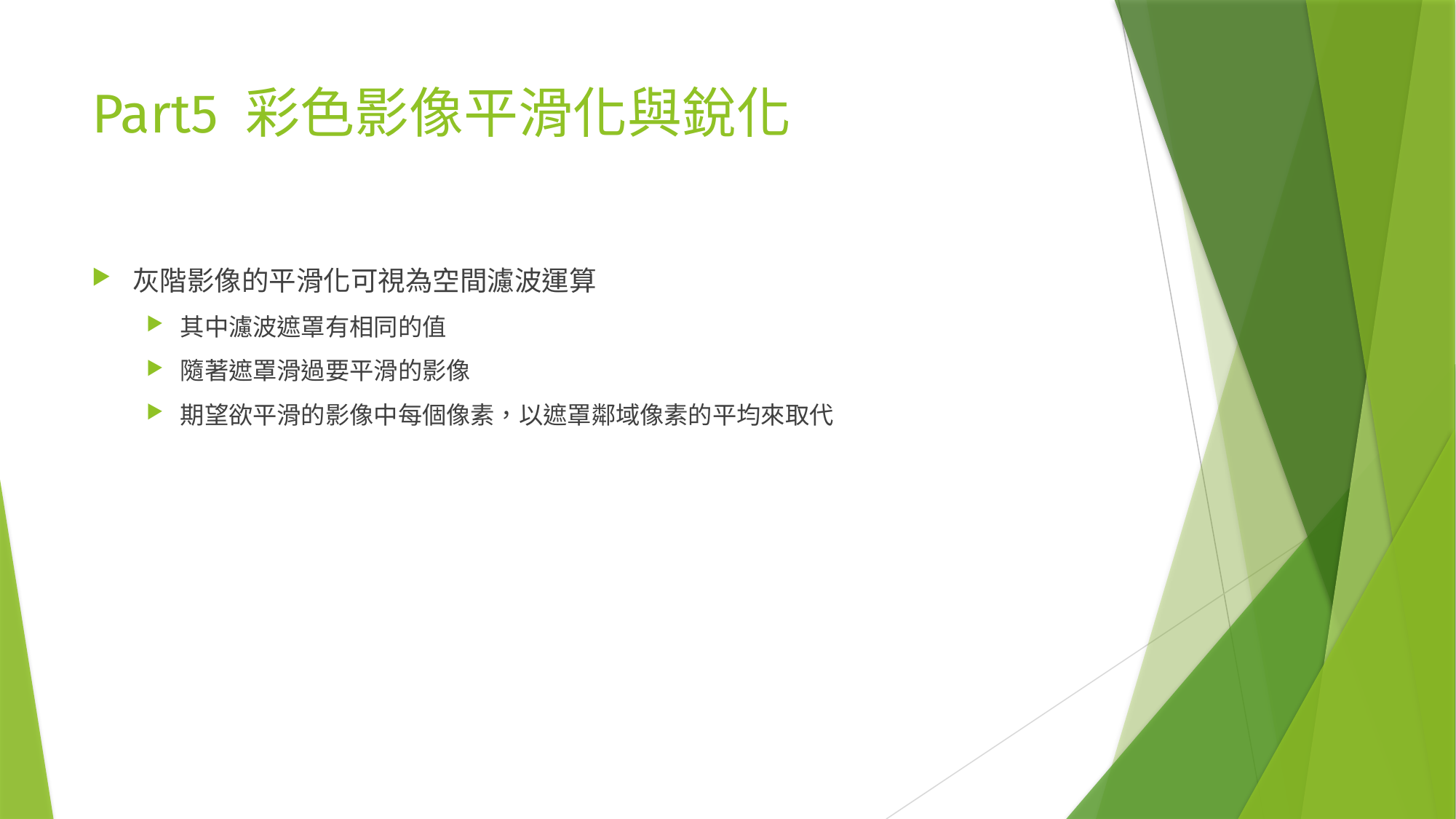

# Part5 彩色影像平滑化與銳化
灰階影像的平滑化可視為空間濾波運算
其中濾波遮罩有相同的值
隨著遮罩滑過要平滑的影像
期望欲平滑的影像中每個像素，以遮罩鄰域像素的平均來取代